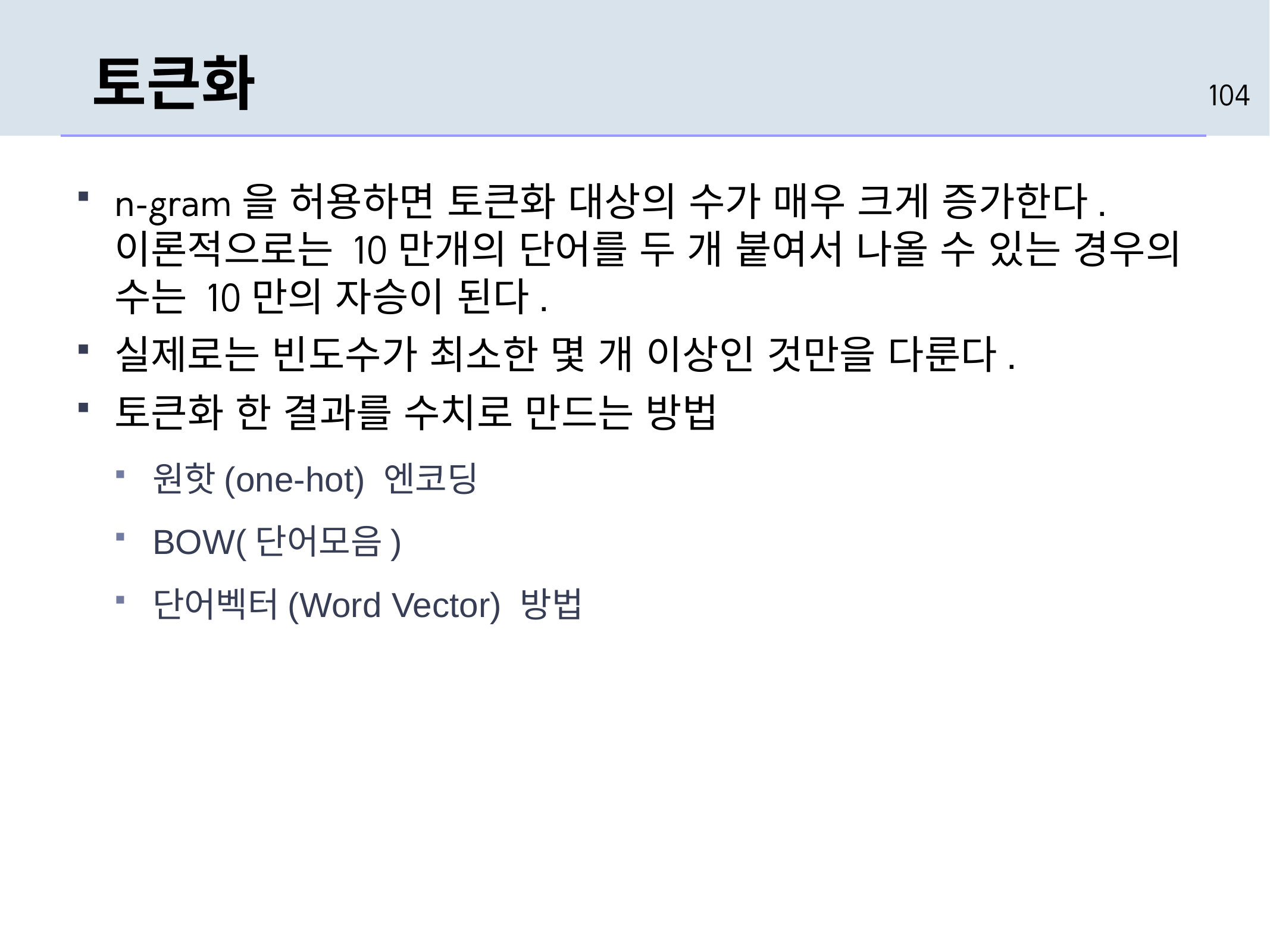

# 토큰화
104
n-gram을 허용하면 토큰화 대상의 수가 매우 크게 증가한다. 이론적으로는 10만개의 단어를 두 개 붙여서 나올 수 있는 경우의 수는 10만의 자승이 된다.
실제로는 빈도수가 최소한 몇 개 이상인 것만을 다룬다.
토큰화 한 결과를 수치로 만드는 방법
원핫(one-hot) 엔코딩
BOW(단어모음)
단어벡터(Word Vector) 방법